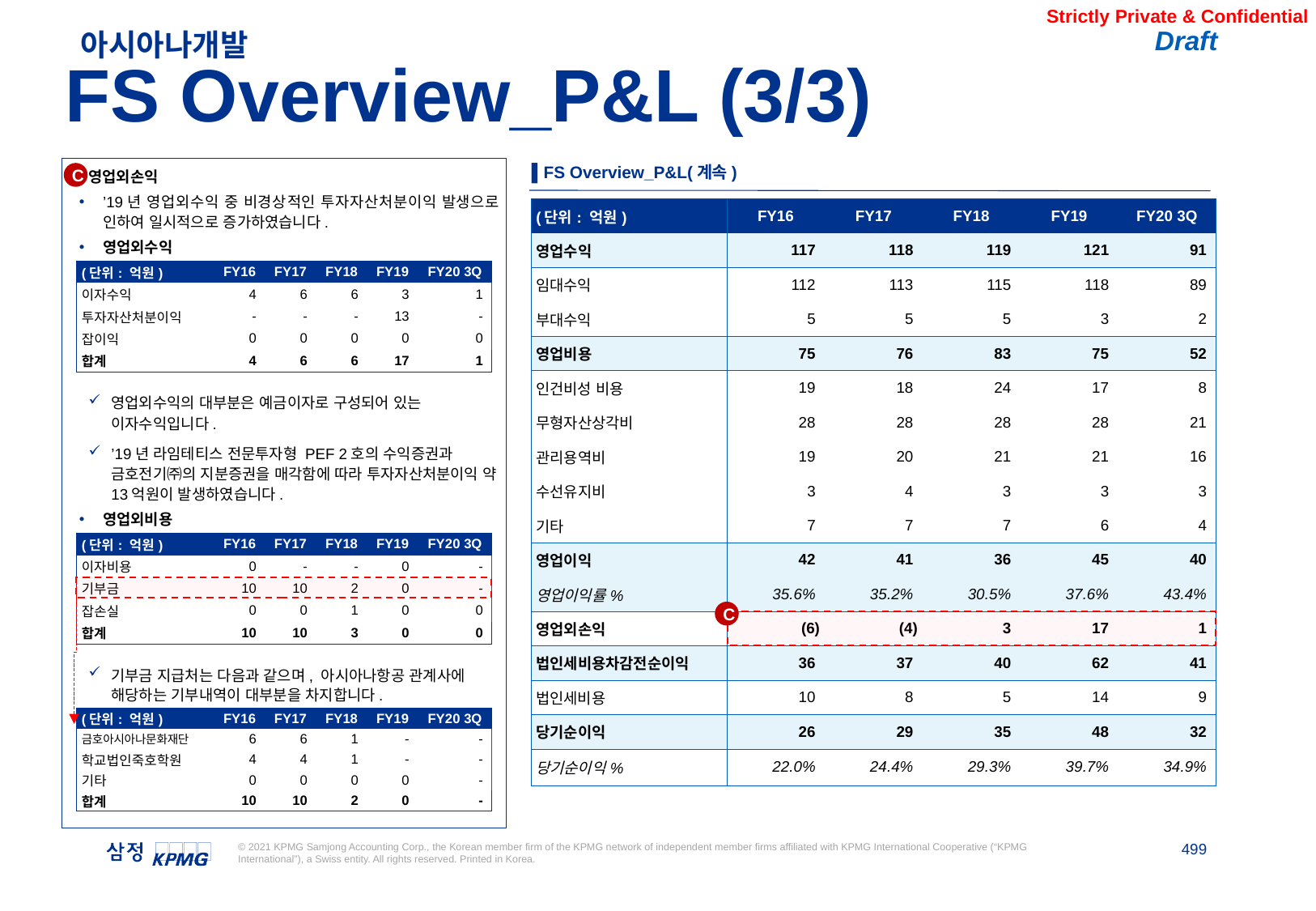

아시아나개발
FS Overview_P&L (3/3)
▌FS Overview_P&L(계속)

영업외손익
’19년 영업외수익 중 비경상적인 투자자산처분이익 발생으로 인하여 일시적으로 증가하였습니다.
영업외수익

영업외수익의 대부분은 예금이자로 구성되어 있는 이자수익입니다.
’19년 라임테티스 전문투자형 PEF 2호의 수익증권과 금호전기㈜의 지분증권을 매각함에 따라 투자자산처분이익 약 13억원이 발생하였습니다.
영업외비용

기부금 지급처는 다음과 같으며, 아시아나항공 관계사에 해당하는 기부내역이 대부분을 차지합니다.

C
| (단위: 억원) | FY16 | FY17 | FY18 | FY19 | FY20 3Q |
| --- | --- | --- | --- | --- | --- |
| 영업수익 | 117 | 118 | 119 | 121 | 91 |
| 임대수익 | 112 | 113 | 115 | 118 | 89 |
| 부대수익 | 5 | 5 | 5 | 3 | 2 |
| 영업비용 | 75 | 76 | 83 | 75 | 52 |
| 인건비성 비용 | 19 | 18 | 24 | 17 | 8 |
| 무형자산상각비 | 28 | 28 | 28 | 28 | 21 |
| 관리용역비 | 19 | 20 | 21 | 21 | 16 |
| 수선유지비 | 3 | 4 | 3 | 3 | 3 |
| 기타 | 7 | 7 | 7 | 6 | 4 |
| 영업이익 | 42 | 41 | 36 | 45 | 40 |
| 영업이익률% | 35.6% | 35.2% | 30.5% | 37.6% | 43.4% |
| 영업외손익 | (6) | (4) | 3 | 17 | 1 |
| 법인세비용차감전순이익 | 36 | 37 | 40 | 62 | 41 |
| 법인세비용 | 10 | 8 | 5 | 14 | 9 |
| 당기순이익 | 26 | 29 | 35 | 48 | 32 |
| 당기순이익% | 22.0% | 24.4% | 29.3% | 39.7% | 34.9% |
| (단위: 억원) | FY16 | FY17 | FY18 | FY19 | FY20 3Q |
| --- | --- | --- | --- | --- | --- |
| 이자수익 | 4 | 6 | 6 | 3 | 1 |
| 투자자산처분이익 | - | - | - | 13 | - |
| 잡이익 | 0 | 0 | 0 | 0 | 0 |
| 합계 | 4 | 6 | 6 | 17 | 1 |
| (단위: 억원) | FY16 | FY17 | FY18 | FY19 | FY20 3Q |
| --- | --- | --- | --- | --- | --- |
| 이자비용 | 0 | - | - | 0 | - |
| 기부금 | 10 | 10 | 2 | 0 | - |
| 잡손실 | 0 | 0 | 1 | 0 | 0 |
| 합계 | 10 | 10 | 3 | 0 | 0 |

C

| (단위: 억원) | FY16 | FY17 | FY18 | FY19 | FY20 3Q |
| --- | --- | --- | --- | --- | --- |
| 금호아시아나문화재단 | 6 | 6 | 1 | - | - |
| 학교법인죽호학원 | 4 | 4 | 1 | - | - |
| 기타 | 0 | 0 | 0 | 0 | - |
| 합계 | 10 | 10 | 2 | 0 | - |